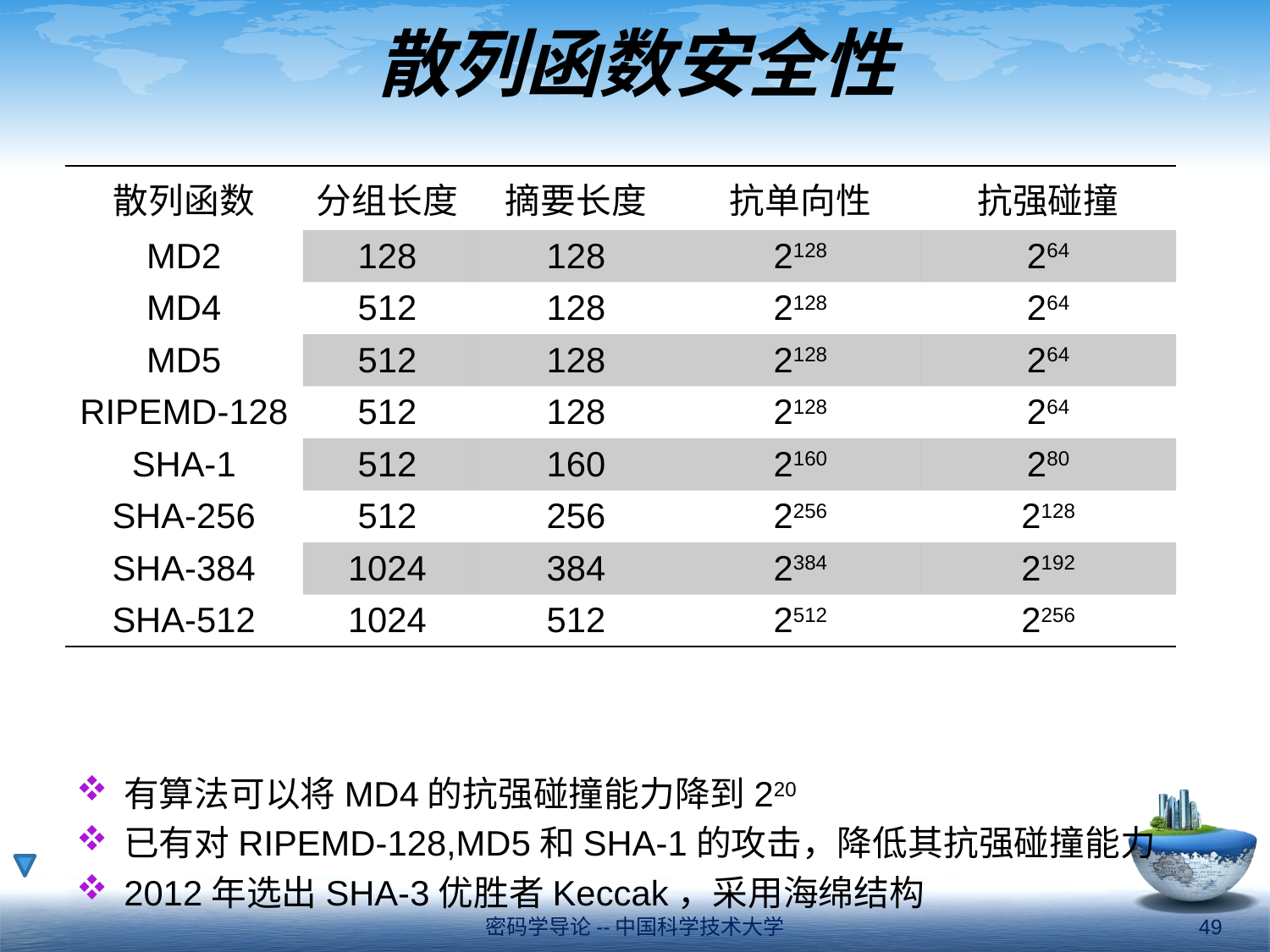

# 散列函数安全性

有算法可以将MD4的抗强碰撞能力降到220
已有对RIPEMD-128,MD5和SHA-1的攻击，降低其抗强碰撞能力
2012年选出SHA-3优胜者Keccak，采用海绵结构
| 散列函数 | 分组长度 | 摘要长度 | 抗单向性 | 抗强碰撞 |
| --- | --- | --- | --- | --- |
| MD2 | 128 | 128 | 2128 | 264 |
| MD4 | 512 | 128 | 2128 | 264 |
| MD5 | 512 | 128 | 2128 | 264 |
| RIPEMD-128 | 512 | 128 | 2128 | 264 |
| SHA-1 | 512 | 160 | 2160 | 280 |
| SHA-256 | 512 | 256 | 2256 | 2128 |
| SHA-384 | 1024 | 384 | 2384 | 2192 |
| SHA-512 | 1024 | 512 | 2512 | 2256 |

密码学导论--中国科学技术大学
49